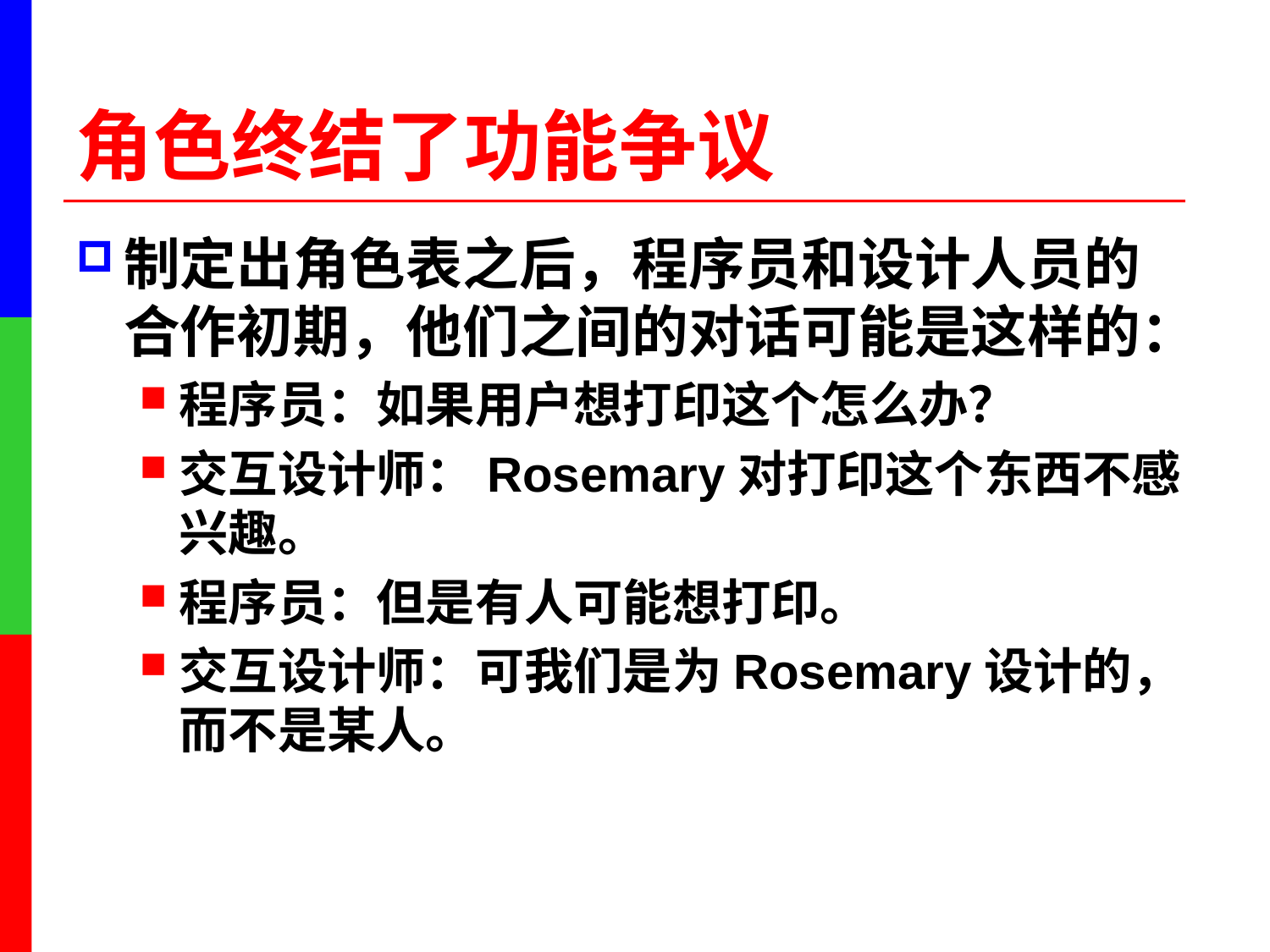

# 角色终结了功能争议
制定出角色表之后，程序员和设计人员的合作初期，他们之间的对话可能是这样的：
程序员：如果用户想打印这个怎么办？
交互设计师：Rosemary对打印这个东西不感兴趣。
程序员：但是有人可能想打印。
交互设计师：可我们是为Rosemary设计的，而不是某人。